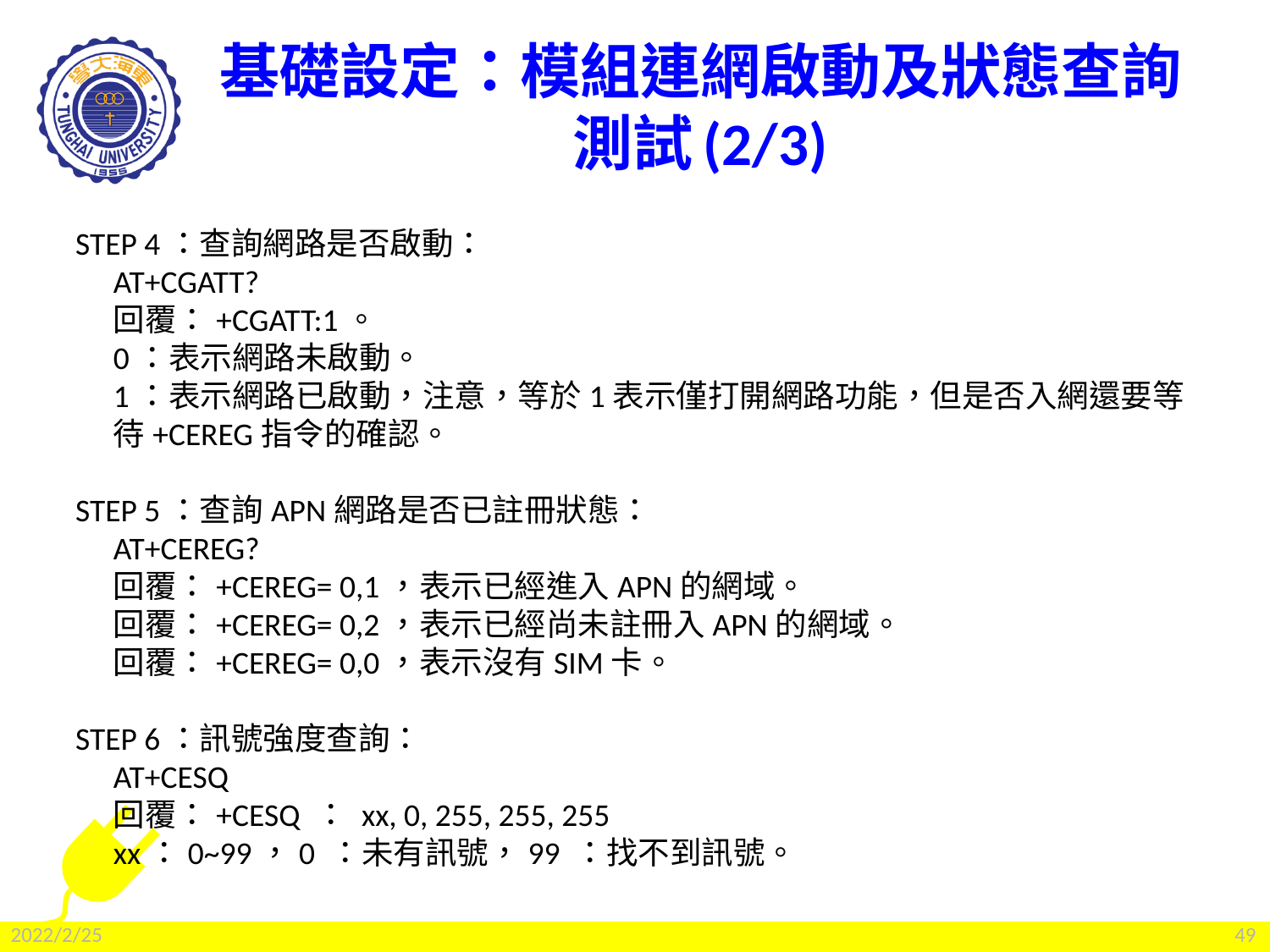

# 基礎設定：模組連網啟動及狀態查詢測試(2/3)
STEP 4：查詢網路是否啟動：
AT+CGATT?
回覆：+CGATT:1。
0：表示網路未啟動。
1：表示網路已啟動，注意，等於1表示僅打開網路功能，但是否入網還要等待+CEREG指令的確認。

STEP 5：查詢APN網路是否已註冊狀態：
AT+CEREG?
回覆：+CEREG= 0,1，表示已經進入APN的網域。
回覆：+CEREG= 0,2，表示已經尚未註冊入APN的網域。
回覆：+CEREG= 0,0，表示沒有SIM卡。

STEP 6：訊號強度查詢：
AT+CESQ
回覆：+CESQ ： xx, 0, 255, 255, 255
xx：0~99，0 ：未有訊號，99 ：找不到訊號。
2022/2/25

49